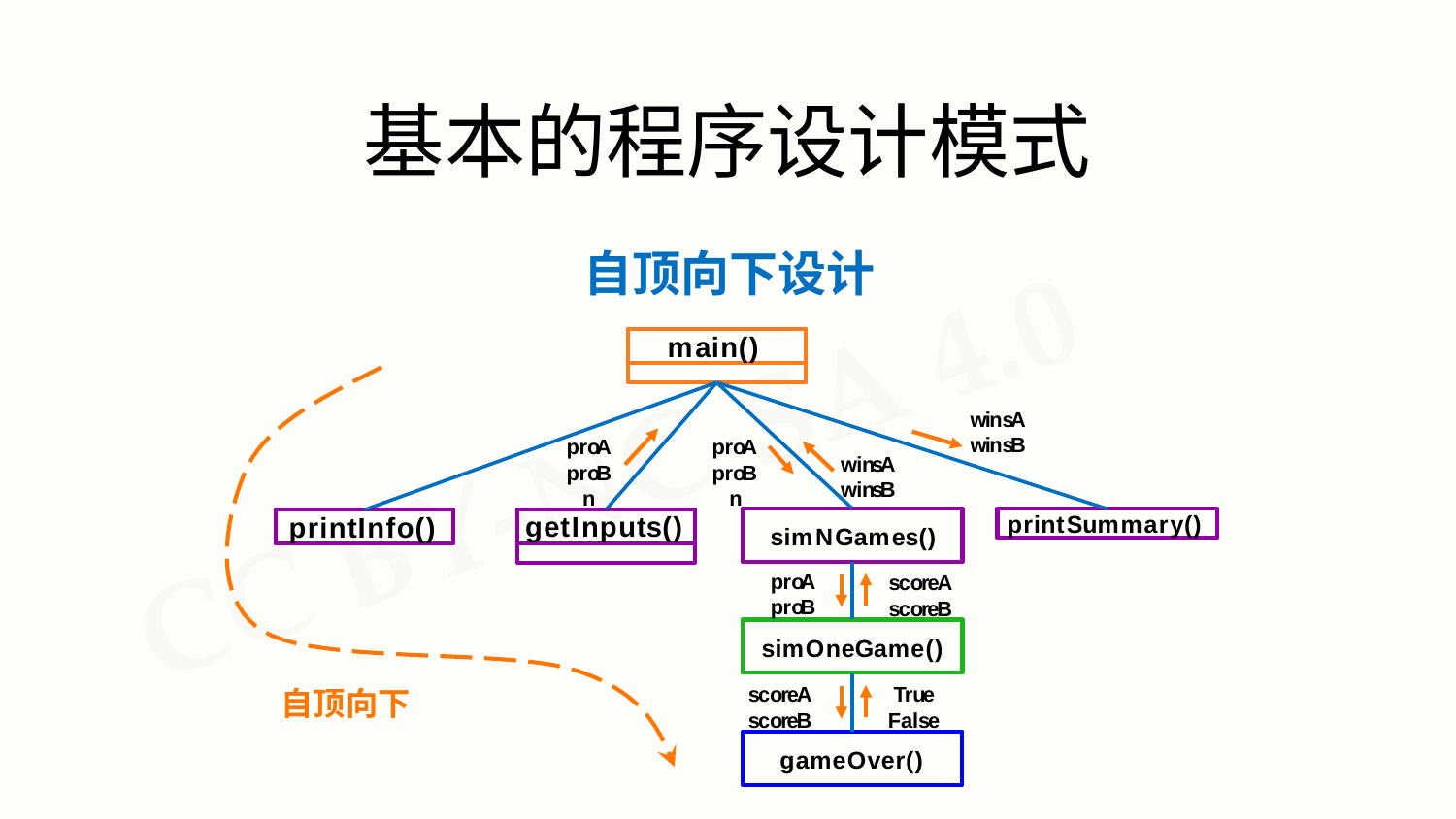

# 基本的程序设计模式
自顶向下设计

main()

winsA winsB

proA proB n
proA proB

winsA winsB

n

printSummary()
getInputs()

printInfo()

simNGames()

proA proB
scoreA scoreB

simOneGame()

scoreA scoreB
True False
自顶向下

gameOver()